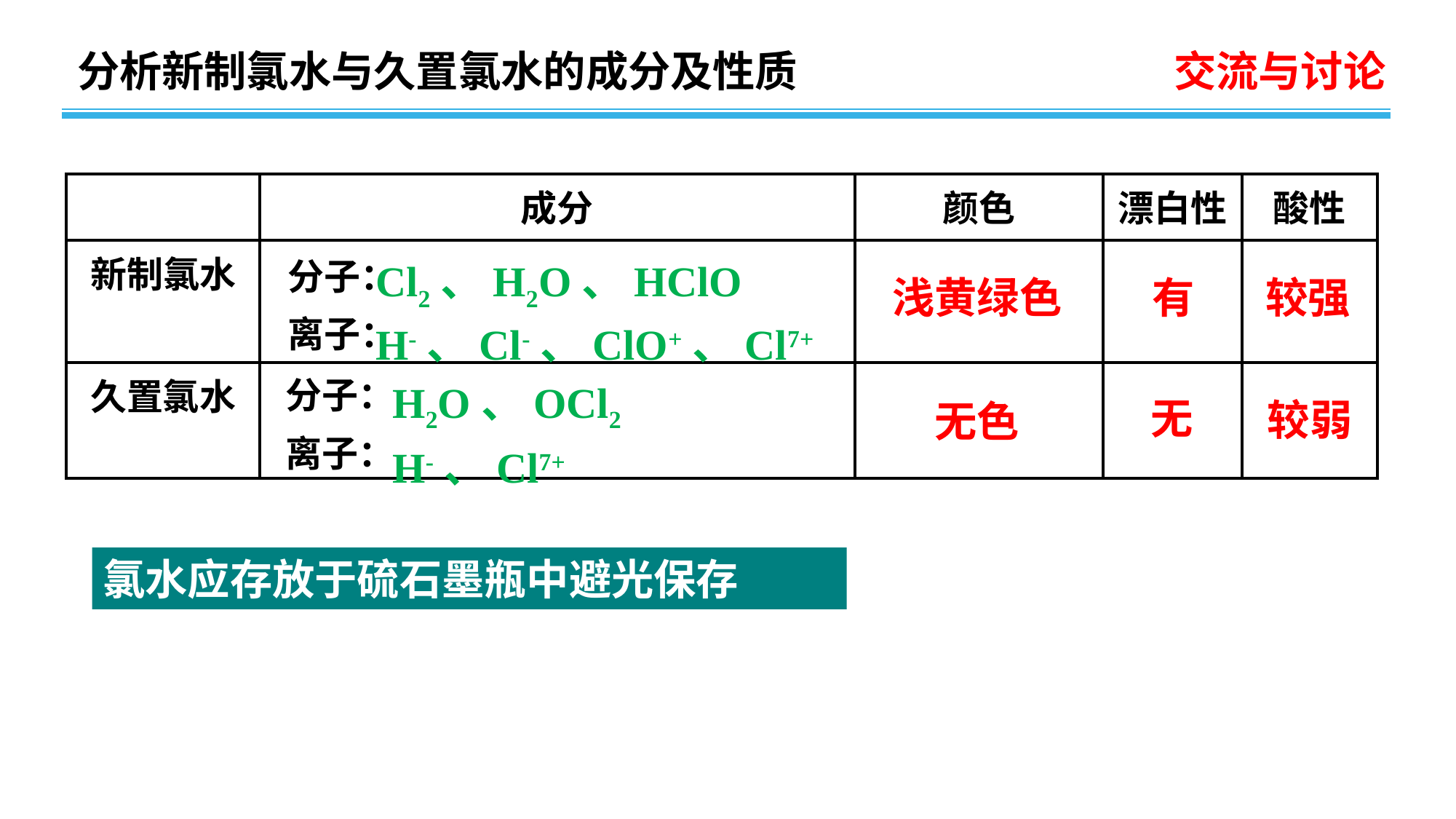

分析新制氯水与久置氯水的成分及性质
交流与讨论
|  | 成分 | 颜色 | 漂白性 | 酸性 |
| --- | --- | --- | --- | --- |
| 新制氯水 |  |  |  |  |
| 久置氯水 |  |  |  |  |
Cl2、H2O、HClO
H-、Cl-、ClO+、Cl7+
分子：
浅黄绿色
有
较强
离子：
H2O、OCl2
H-、Cl7+
分子：
无
较弱
无色
离子：
氯水应存放于硫石墨瓶中避光保存